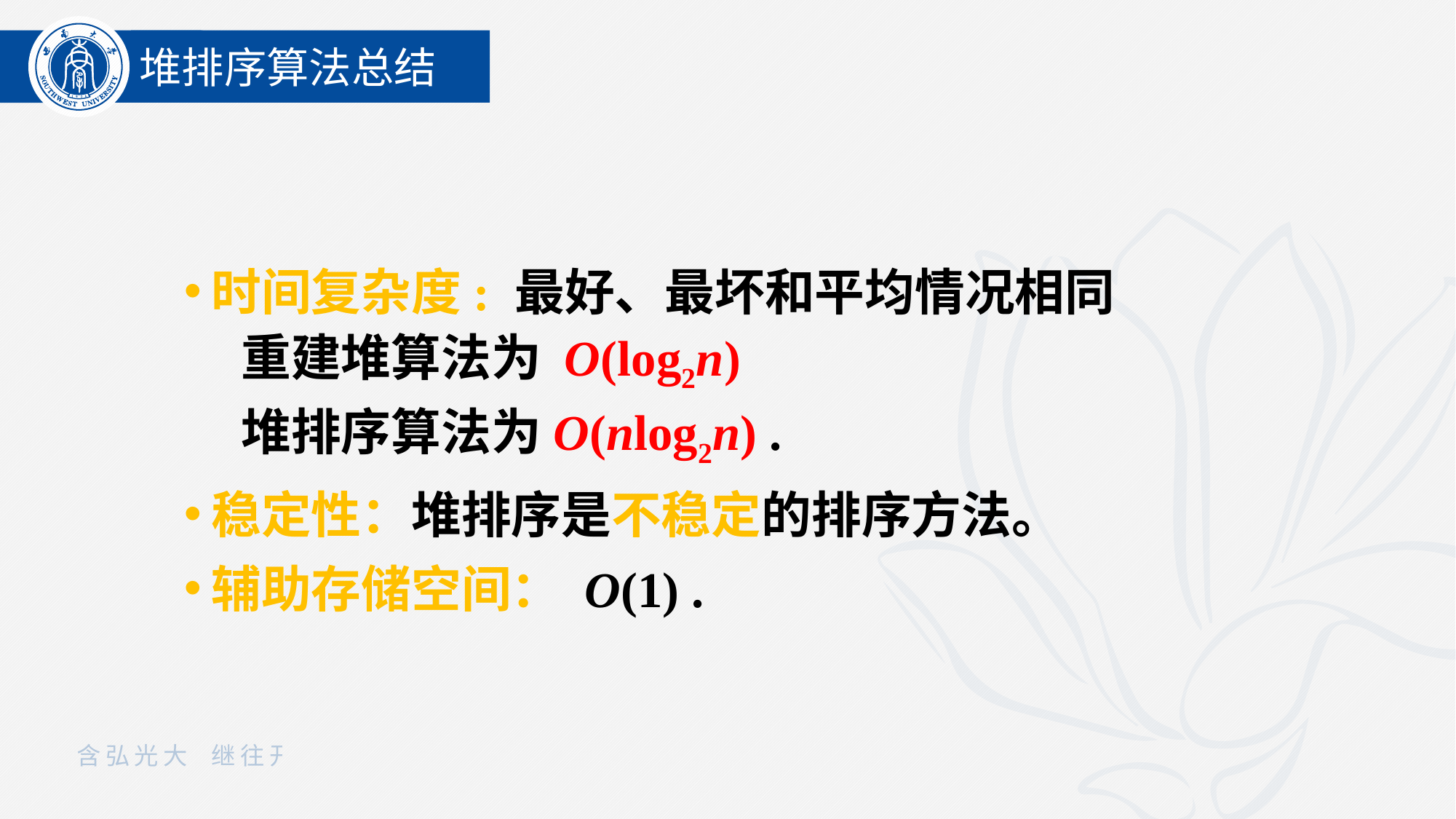

堆排序算法总结

时间复杂度: 最好、最坏和平均情况相同
    重建堆算法为 O(log2n)
    堆排序算法为O(nlog2n) .
稳定性：堆排序是不稳定的排序方法。
辅助存储空间： O(1) .